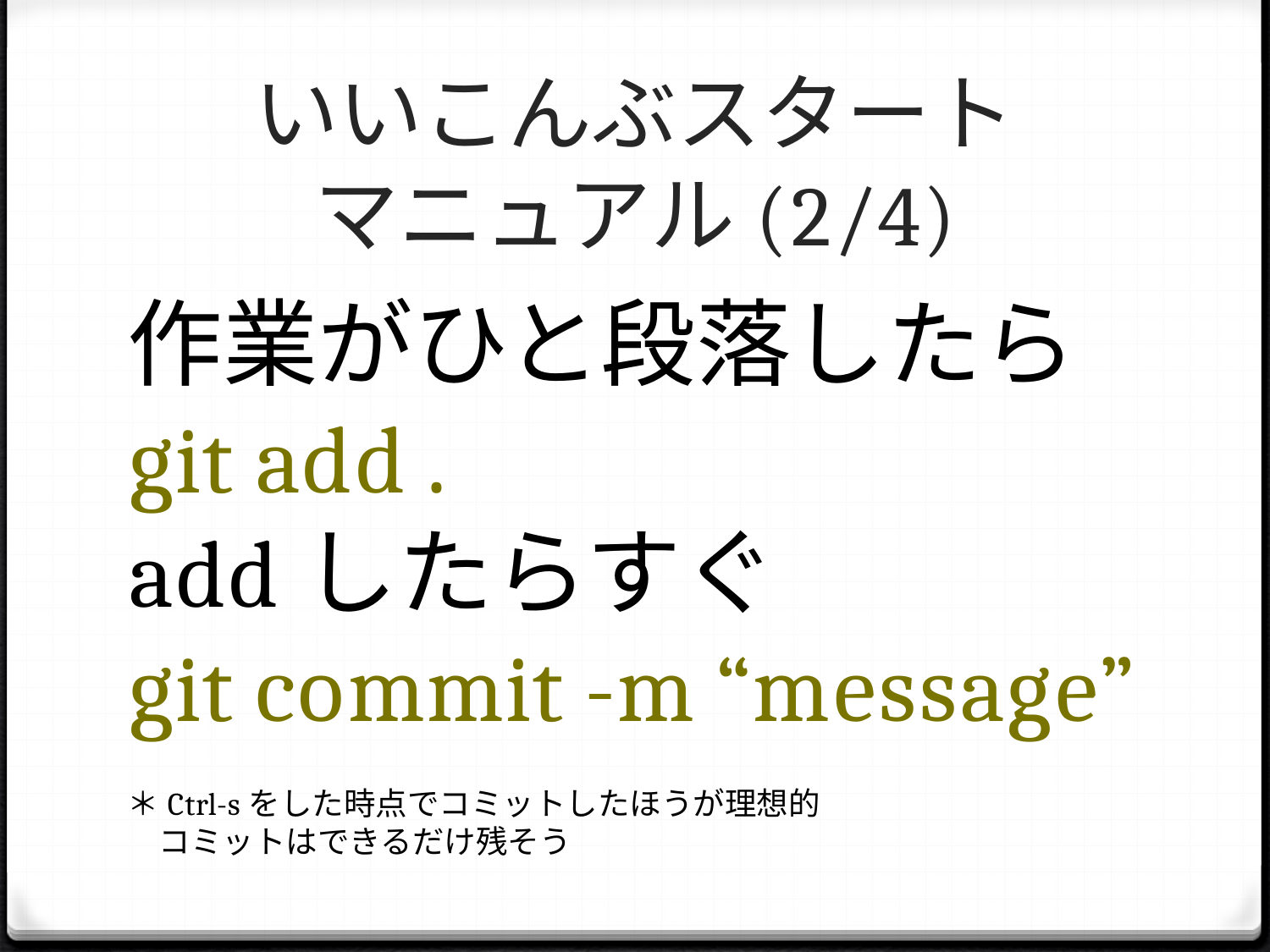

# いいこんぶスタート マニュアル(2/4)
作業がひと段落したら
git add .
addしたらすぐ
git commit -m “message”
＊Ctrl-sをした時点でコミットしたほうが理想的
　コミットはできるだけ残そう